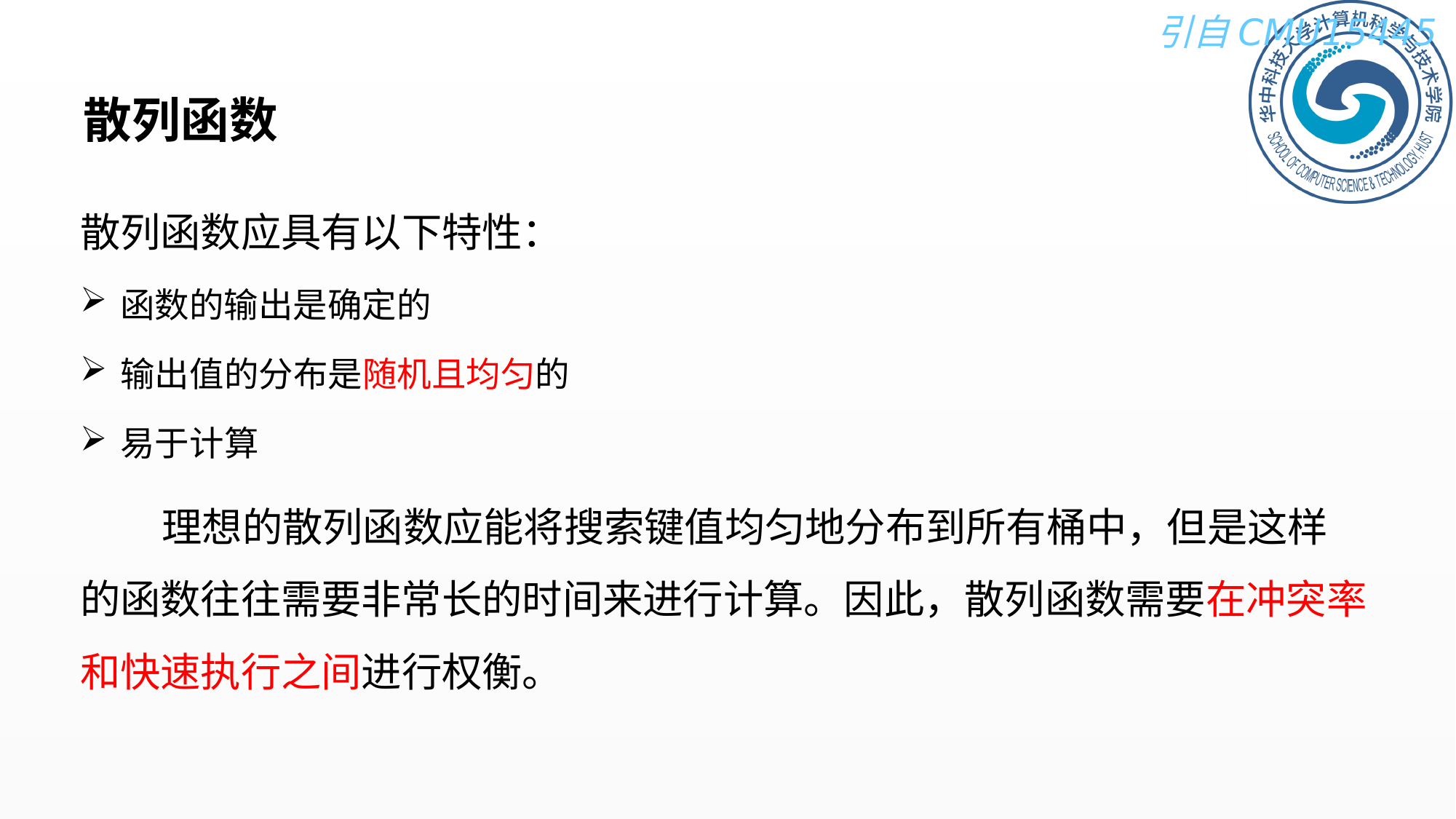

# 散列函数
散列函数应具有以下特性：
函数的输出是确定的
输出值的分布是随机且均匀的
易于计算
        理想的散列函数应能将搜索键值均匀地分布到所有桶中，但是这样的函数往往需要非常长的时间来进行计算。因此，散列函数需要在冲突率和快速执行之间进行权衡。
115